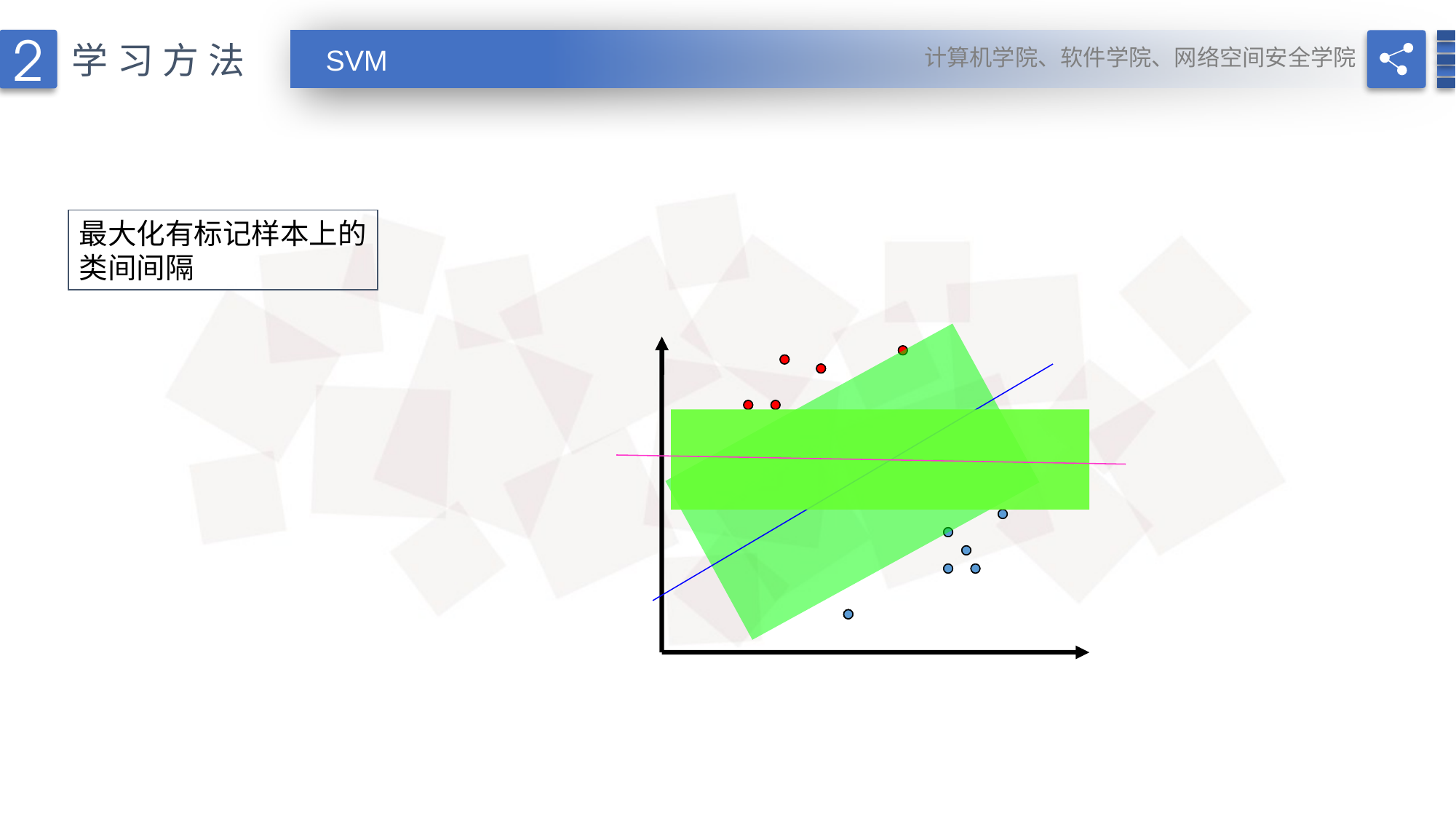

2

计算机学院、软件学院、网络空间安全学院
学习方法
SVM
最大化有标记样本上的类间间隔